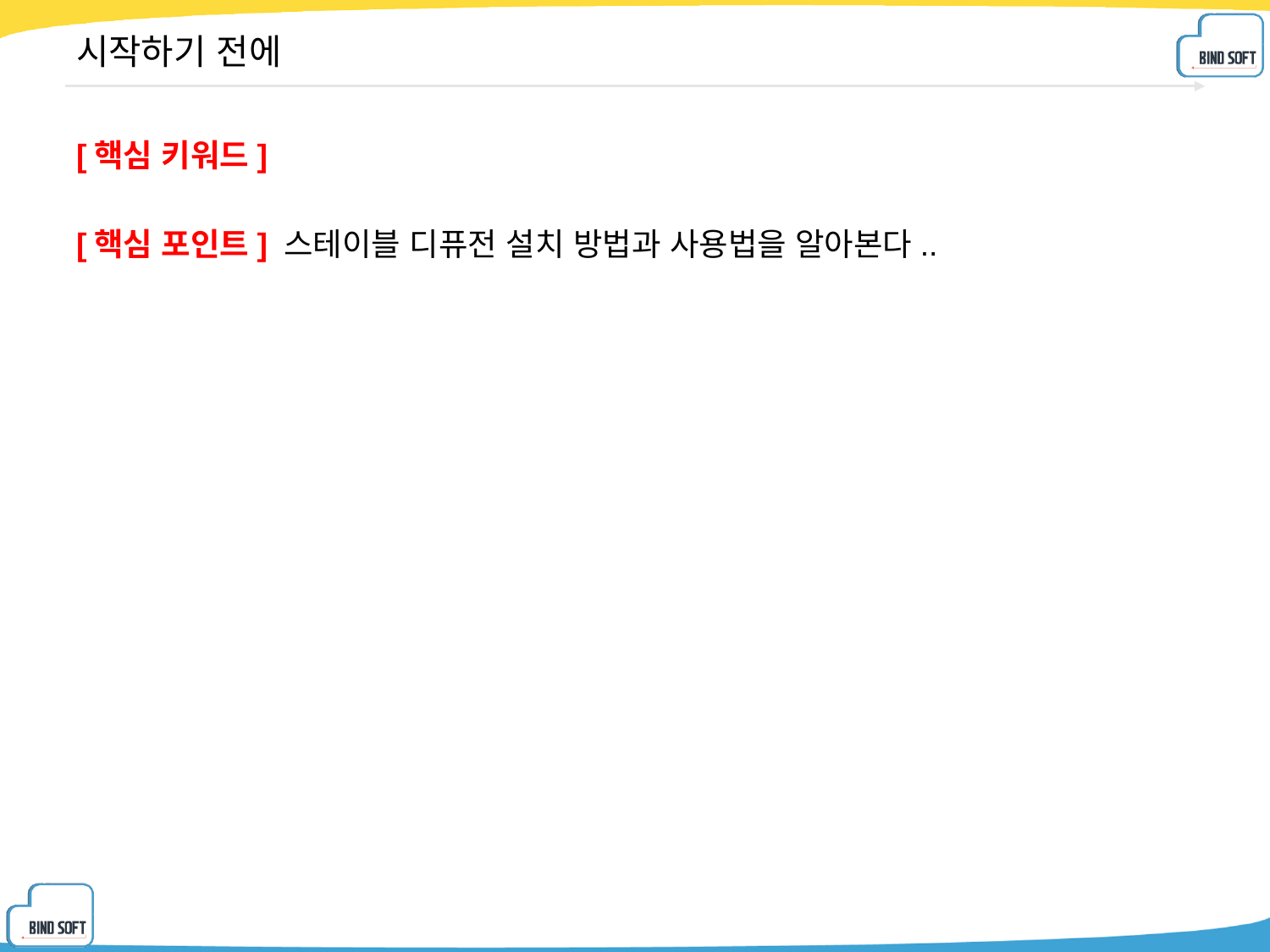

# 시작하기 전에
[핵심 키워드]

[핵심 포인트] 스테이블 디퓨전 설치 방법과 사용법을 알아본다..